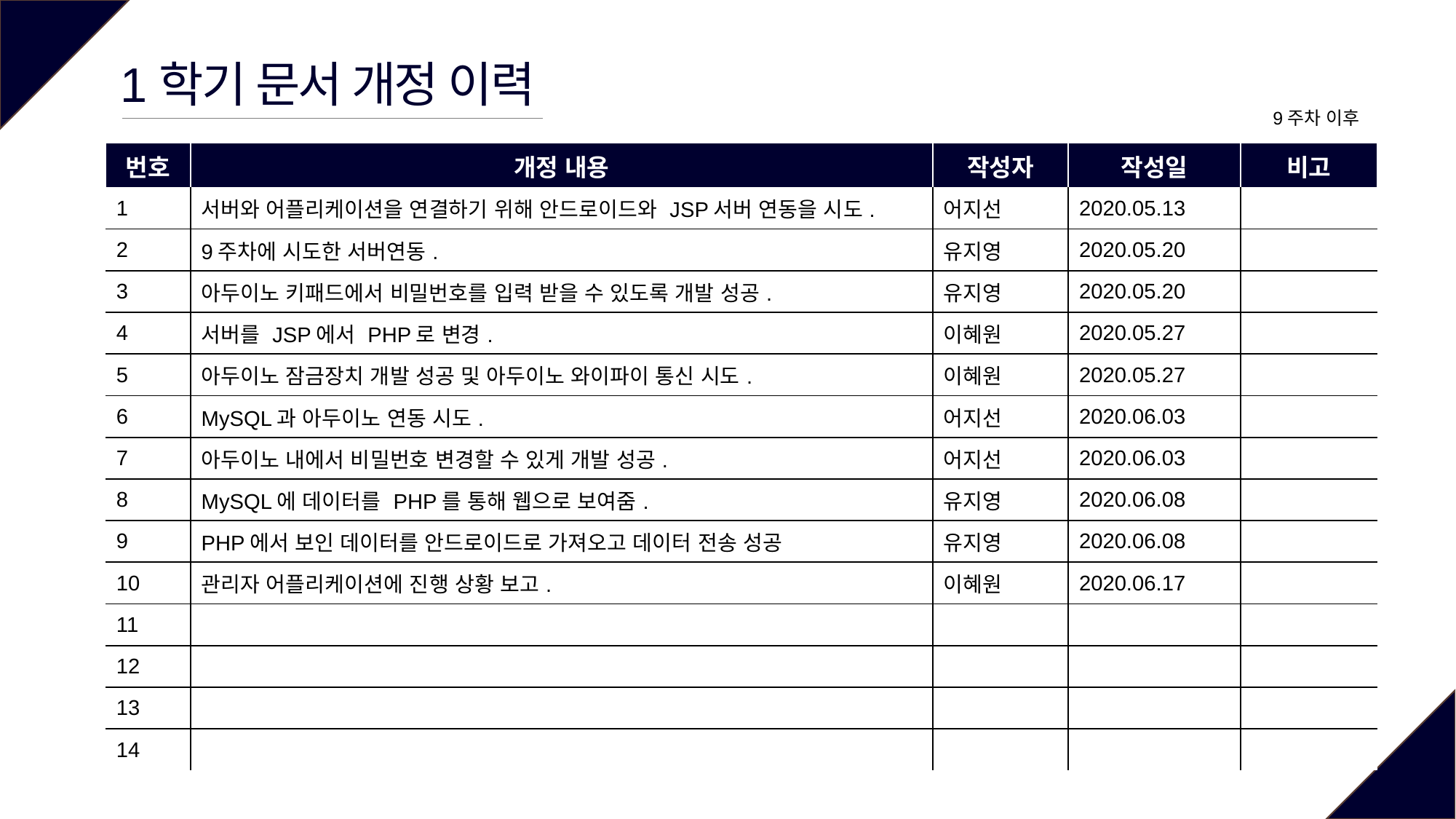

1학기 문서 개정 이력
9주차 이후
| 번호 | 개정 내용 | 작성자 | 작성일 | 비고 |
| --- | --- | --- | --- | --- |
| 1 | 서버와 어플리케이션을 연결하기 위해 안드로이드와 JSP서버 연동을 시도. | 어지선 | 2020.05.13 |  |
| 2 | 9주차에 시도한 서버연동. | 유지영 | 2020.05.20 |  |
| 3 | 아두이노 키패드에서 비밀번호를 입력 받을 수 있도록 개발 성공. | 유지영 | 2020.05.20 |  |
| 4 | 서버를 JSP에서 PHP로 변경. | 이혜원 | 2020.05.27 |  |
| 5 | 아두이노 잠금장치 개발 성공 및 아두이노 와이파이 통신 시도. | 이혜원 | 2020.05.27 |  |
| 6 | MySQL과 아두이노 연동 시도. | 어지선 | 2020.06.03 |  |
| 7 | 아두이노 내에서 비밀번호 변경할 수 있게 개발 성공. | 어지선 | 2020.06.03 |  |
| 8 | MySQL에 데이터를 PHP를 통해 웹으로 보여줌. | 유지영 | 2020.06.08 |  |
| 9 | PHP에서 보인 데이터를 안드로이드로 가져오고 데이터 전송 성공 | 유지영 | 2020.06.08 |  |
| 10 | 관리자 어플리케이션에 진행 상황 보고. | 이혜원 | 2020.06.17 |  |
| 11 |  |  |  |  |
| 12 |  |  |  |  |
| 13 |  |  |  |  |
| 14 |  |  |  |  |